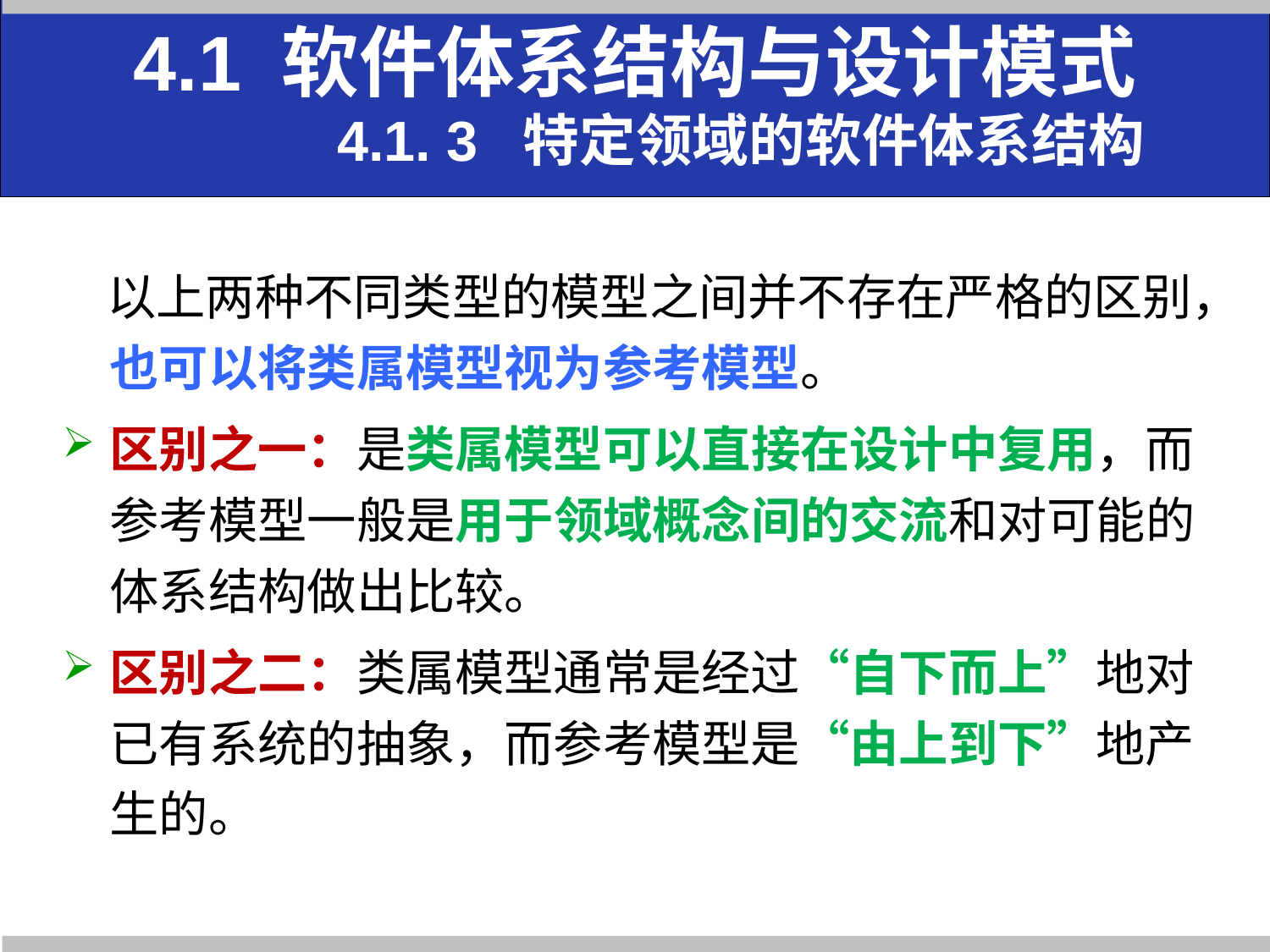

4.1 软件体系结构与设计模式
           4.1. 3  特定领域的软件体系结构
   以上两种不同类型的模型之间并不存在严格的区别，也可以将类属模型视为参考模型。
区别之一：是类属模型可以直接在设计中复用，而参考模型一般是用于领域概念间的交流和对可能的体系结构做出比较。
区别之二：类属模型通常是经过“自下而上”地对已有系统的抽象，而参考模型是“由上到下”地产生的。
414